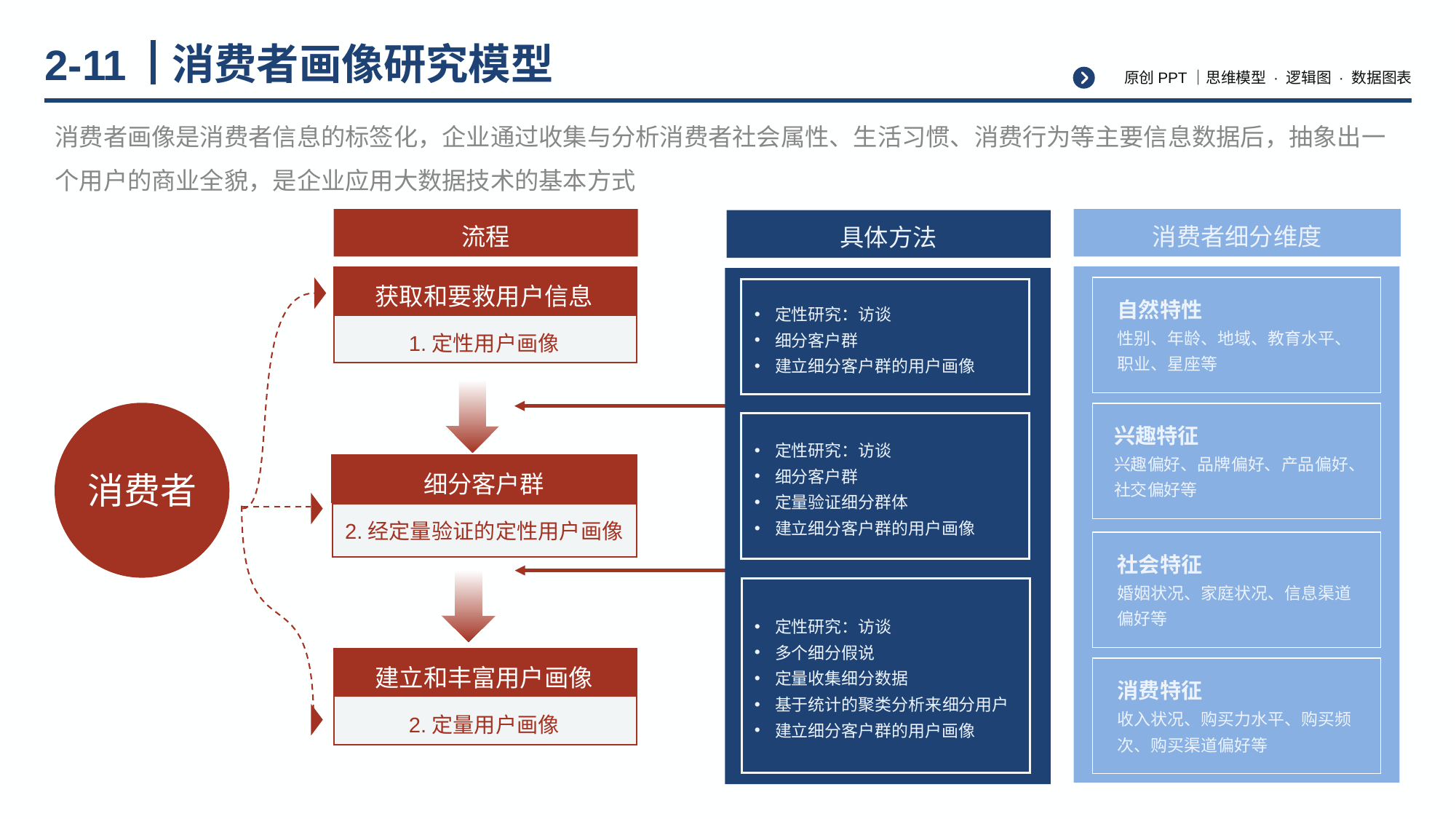

# 消费者画像研究模型
2-11
消费者画像是消费者信息的标签化，企业通过收集与分析消费者社会属性、生活习惯、消费行为等主要信息数据后，抽象出一个用户的商业全貌，是企业应用大数据技术的基本方式

流程
消费者细分维度
具体方法

获取和要救用户信息

自然特性
性别、年龄、地域、教育水平、职业、星座等

定性研究：访谈
细分客户群
建立细分客户群的用户画像

1.定性用户画像

兴趣特征
兴趣偏好、品牌偏好、产品偏好、社交偏好等

定性研究：访谈
细分客户群
定量验证细分群体
建立细分客户群的用户画像

细分客户群
消费者

2.经定量验证的定性用户画像

社会特征
婚姻状况、家庭状况、信息渠道偏好等

定性研究：访谈
多个细分假说
定量收集细分数据
基于统计的聚类分析来细分用户
建立细分客户群的用户画像

建立和丰富用户画像

消费特征
收入状况、购买力水平、购买频次、购买渠道偏好等

2.定量用户画像